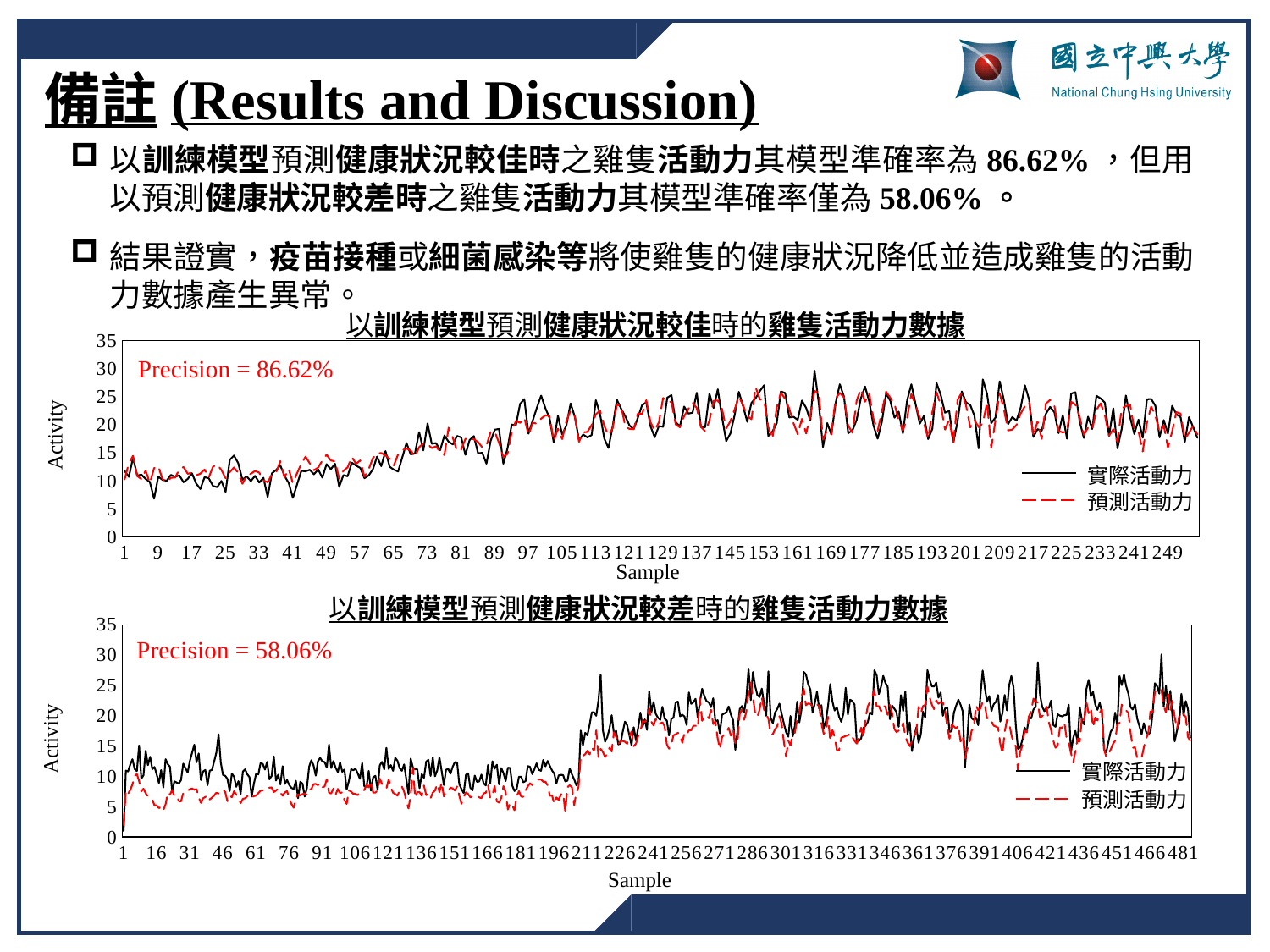

備註(Results and Discussion)
以訓練模型預測健康狀況較佳時之雞隻活動力其模型準確率為86.62%，但用以預測健康狀況較差時之雞隻活動力其模型準確率僅為58.06%。
結果證實，疫苗接種或細菌感染等將使雞隻的健康狀況降低並造成雞隻的活動力數據產生異常。
以訓練模型預測健康狀況較佳時的雞隻活動力數據

### Chart

| Category |  |  |
|---|---|---|
Precision = 86.62%
Activity
實際活動力
預測活動力
Sample
以訓練模型預測健康狀況較差時的雞隻活動力數據

### Chart

| Category |  |  |
|---|---|---|
Precision = 58.06%
Activity
實際活動力
預測活動力
Sample